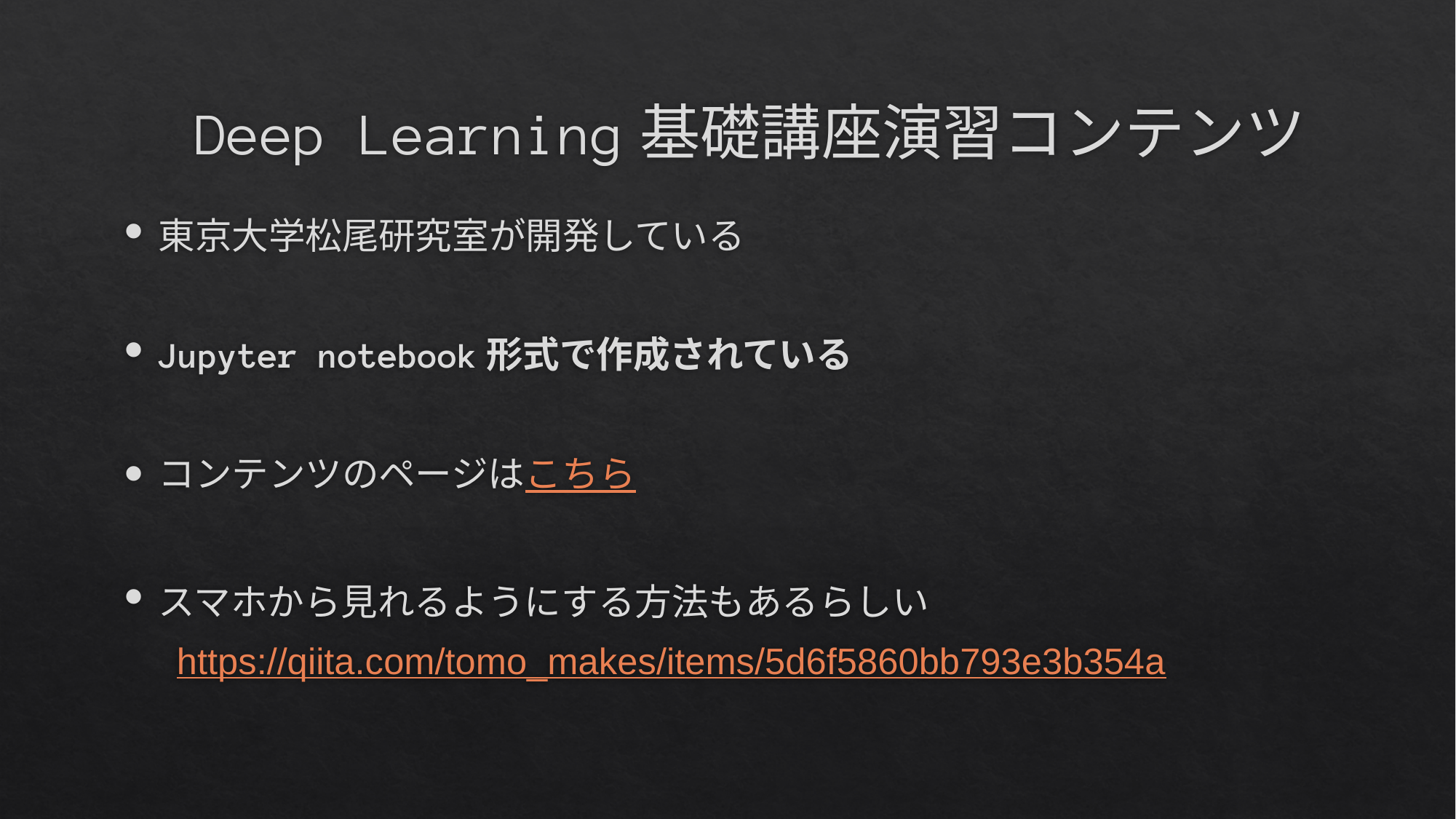

# Deep Learning基礎講座演習コンテンツ
東京大学松尾研究室が開発している

Jupyter notebook形式で作成されている

コンテンツのページはこちら

スマホから見れるようにする方法もあるらしい
　 https://qiita.com/tomo_makes/items/5d6f5860bb793e3b354a